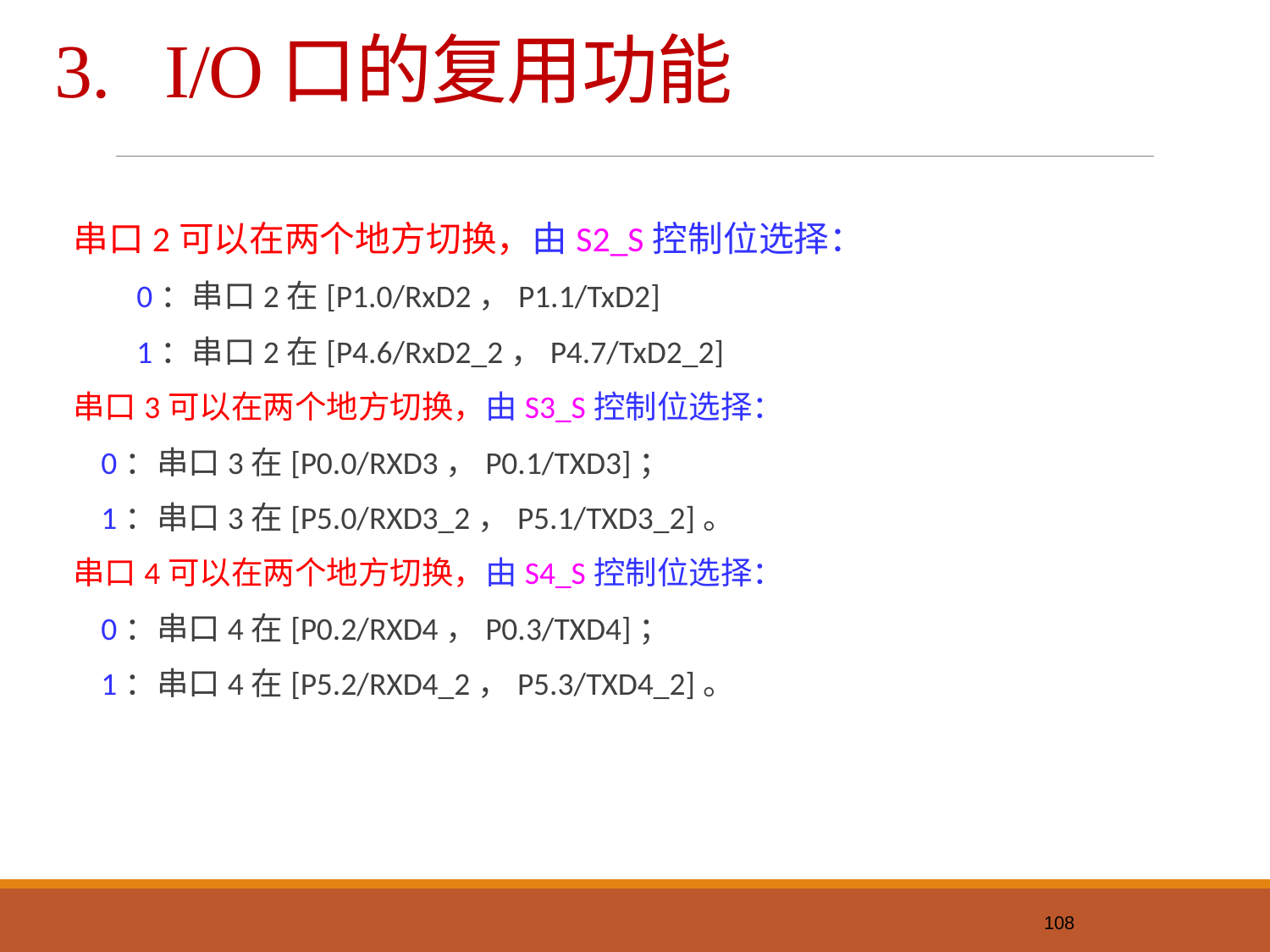

# 3.   I/O口的复用功能
串口2可以在两个地方切换，由S2_S控制位选择：
0：串口2在[P1.0/RxD2，P1.1/TxD2]
1：串口2在[P4.6/RxD2_2，P4.7/TxD2_2]
串口3可以在两个地方切换，由S3_S控制位选择：
0：串口3在[P0.0/RXD3，P0.1/TXD3]；
1：串口3在[P5.0/RXD3_2，P5.1/TXD3_2]。
串口4可以在两个地方切换，由S4_S控制位选择：
0：串口4在[P0.2/RXD4，P0.3/TXD4]；
1：串口4在[P5.2/RXD4_2，P5.3/TXD4_2]。
108